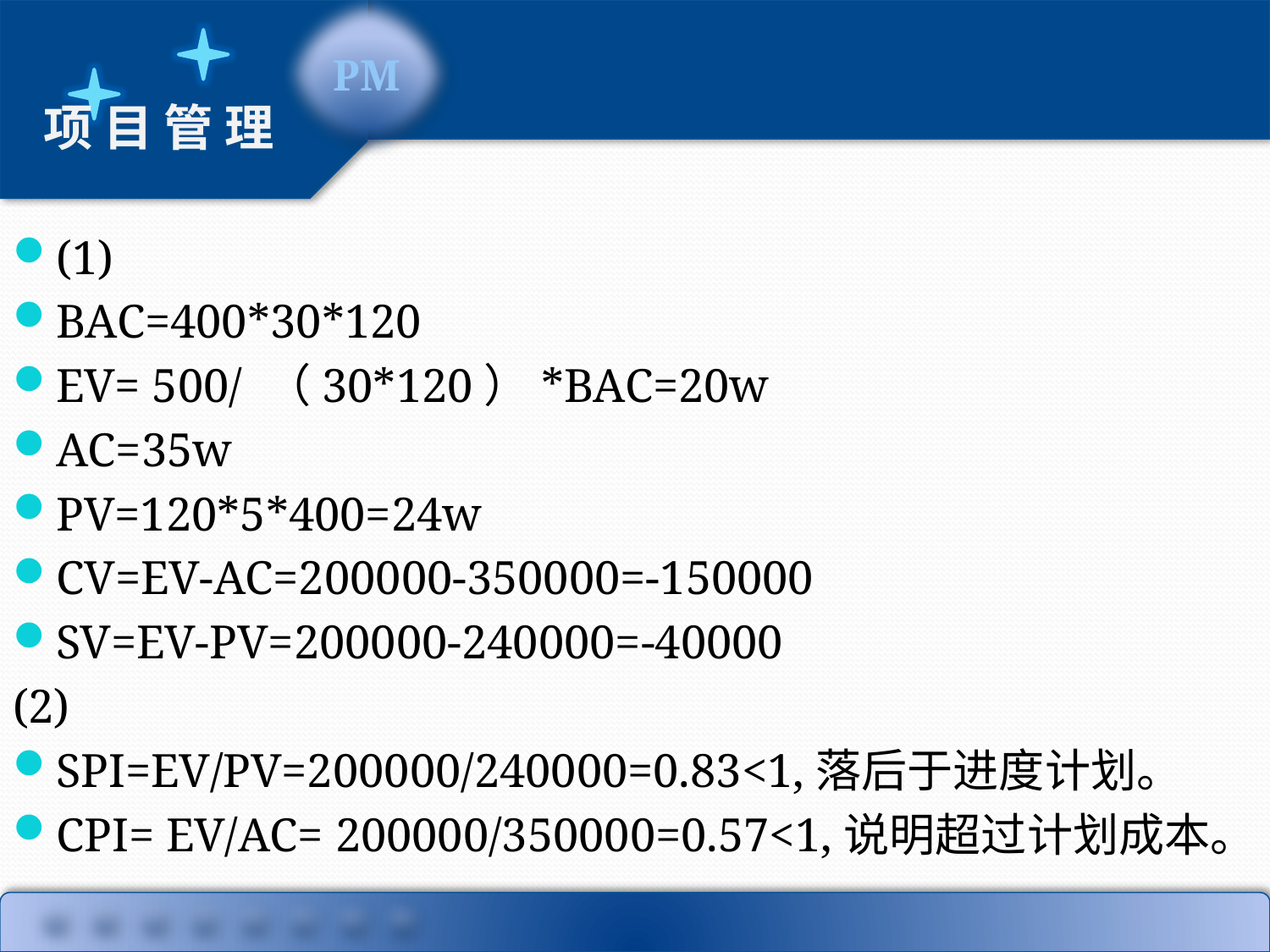

(1)
BAC=400*30*120
EV= 500/ （30*120）*BAC=20w
AC=35w
PV=120*5*400=24w
CV=EV-AC=200000-350000=-150000
SV=EV-PV=200000-240000=-40000
(2)
SPI=EV/PV=200000/240000=0.83<1,落后于进度计划。
CPI= EV/AC= 200000/350000=0.57<1,说明超过计划成本。